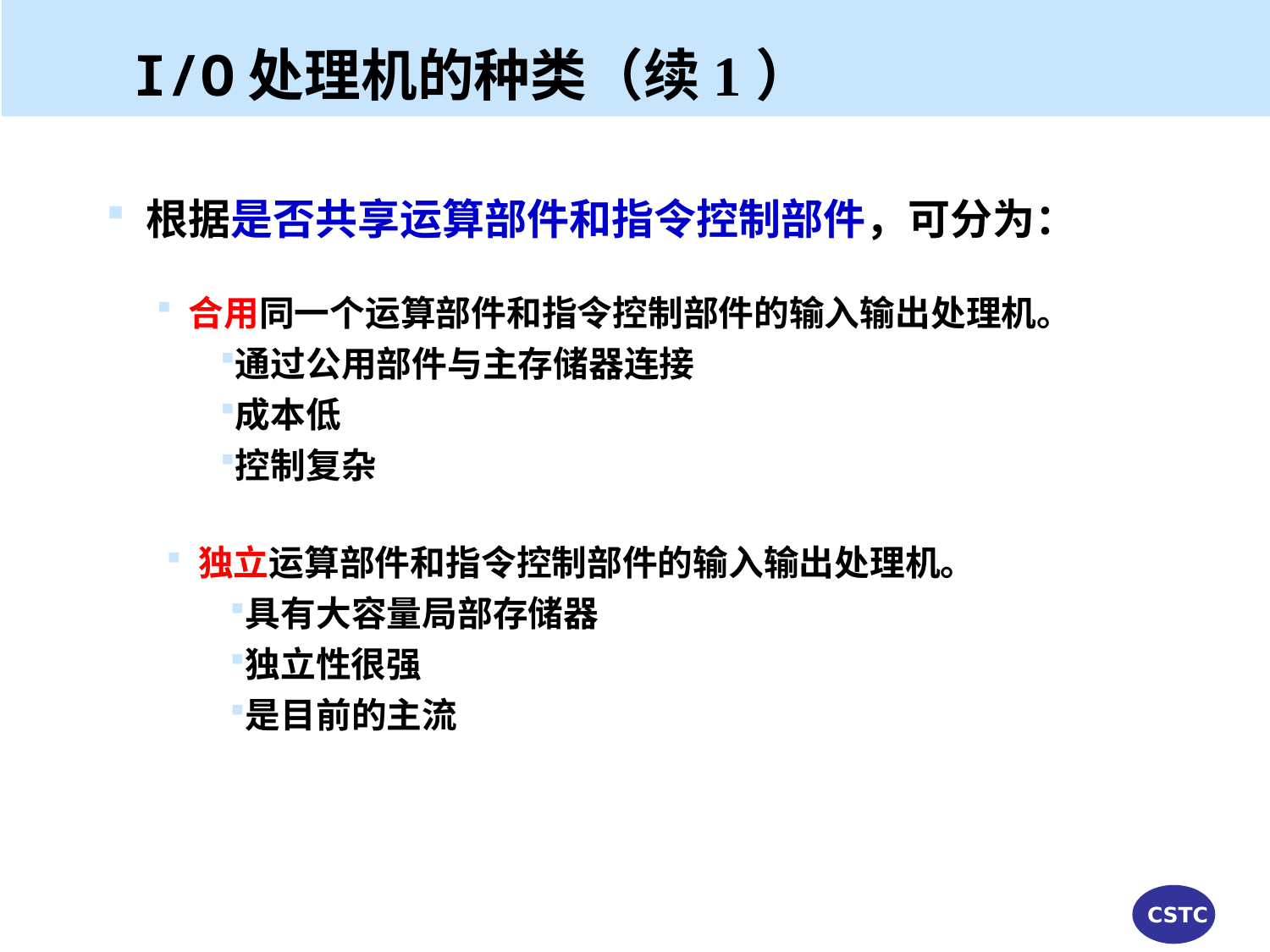

I/O处理机的种类（续1）
 根据是否共享运算部件和指令控制部件，可分为：
 合用同一个运算部件和指令控制部件的输入输出处理机。
通过公用部件与主存储器连接
成本低
控制复杂
 独立运算部件和指令控制部件的输入输出处理机。
具有大容量局部存储器
独立性很强
是目前的主流